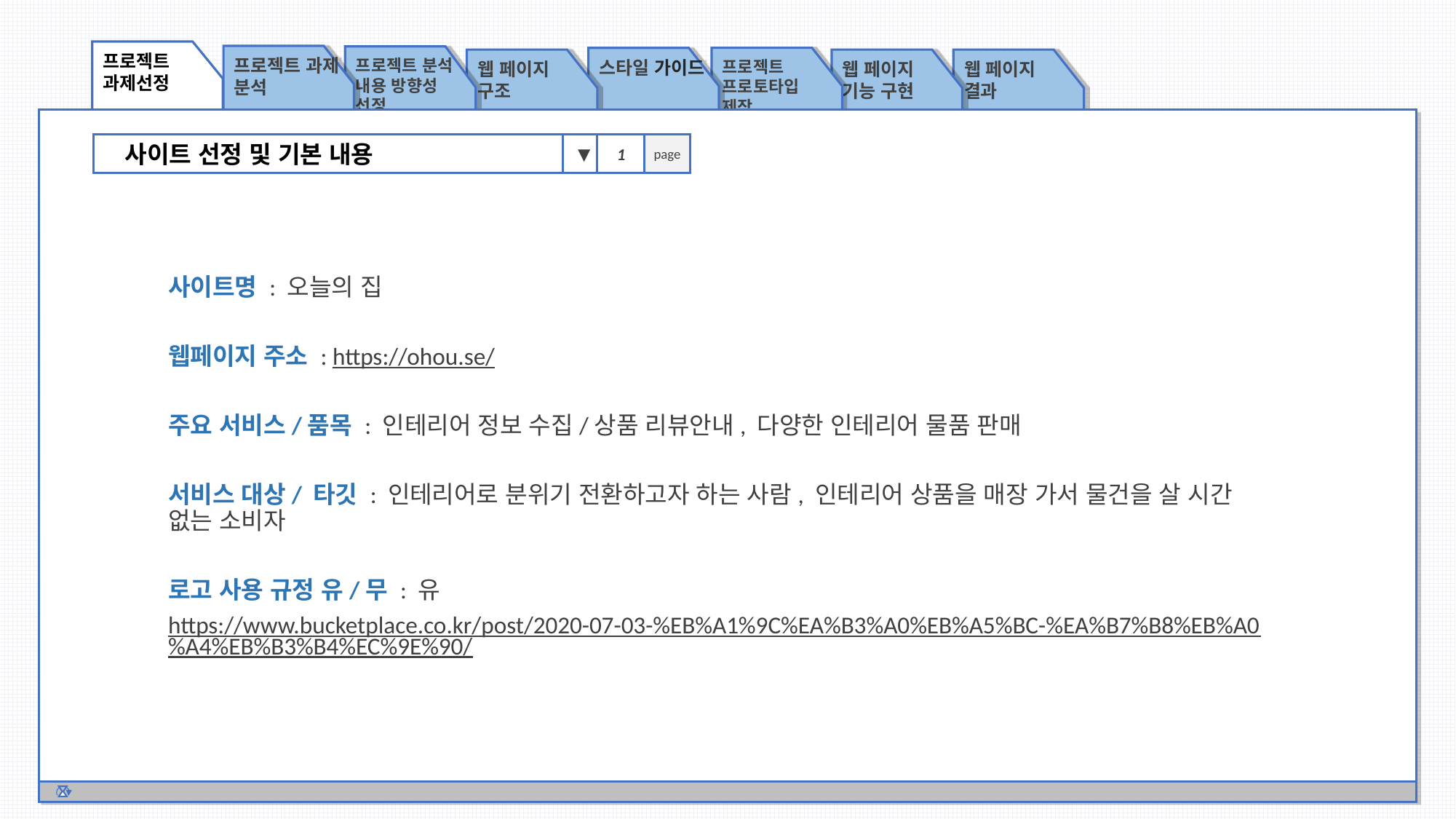

프로젝트 과제선정
프로젝트 과제 분석
프로젝트 분석 내용 방향성 선정
프로젝트
프로토타입 제작
스타일 가이드
웹 페이지 구조
웹 페이지 기능 구현
웹 페이지 결과

사이트 선정 및 기본 내용
▼
1
page

사이트명 : 오늘의 집

웹페이지 주소 : https://ohou.se/

주요 서비스/품목 : 인테리어 정보 수집/상품 리뷰안내, 다양한 인테리어 물품 판매

서비스 대상/ 타깃 : 인테리어로 분위기 전환하고자 하는 사람, 인테리어 상품을 매장 가서 물건을 살 시간 없는 소비자

로고 사용 규정 유/무 : 유
https://www.bucketplace.co.kr/post/2020-07-03-%EB%A1%9C%EA%B3%A0%EB%A5%BC-%EA%B7%B8%EB%A0%A4%EB%B3%B4%EC%9E%90/